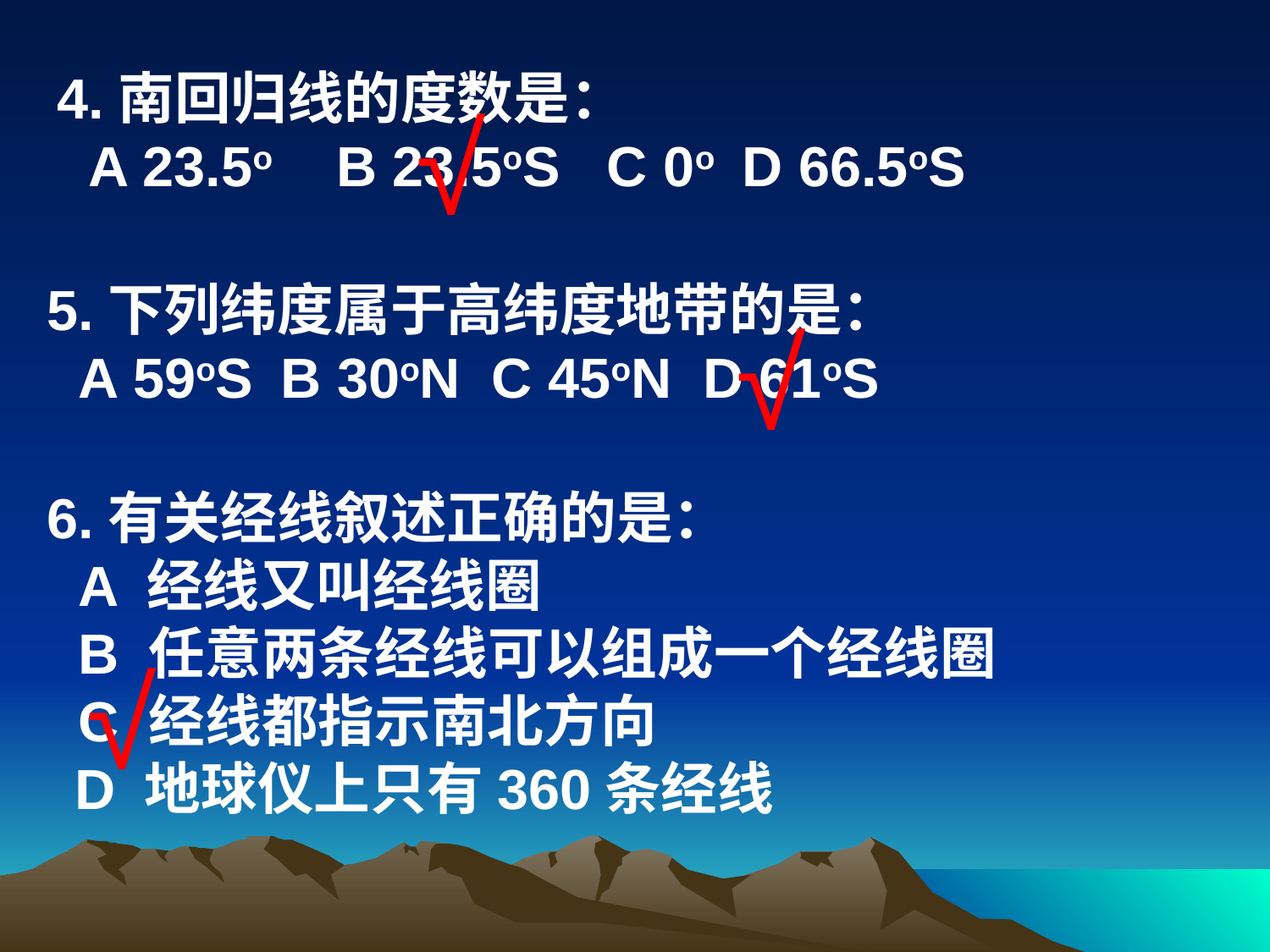

4.南回归线的度数是：
  A 23.5o       B 23.5oS   C 0o   D 66.5oS
√
5.下列纬度属于高纬度地带的是：
  A 59oS   B 30oN  C 45oN  D 61oS
√
6.有关经线叙述正确的是：
  A 经线又叫经线圈
  B 任意两条经线可以组成一个经线圈
  C 经线都指示南北方向
   D 地球仪上只有360条经线
√